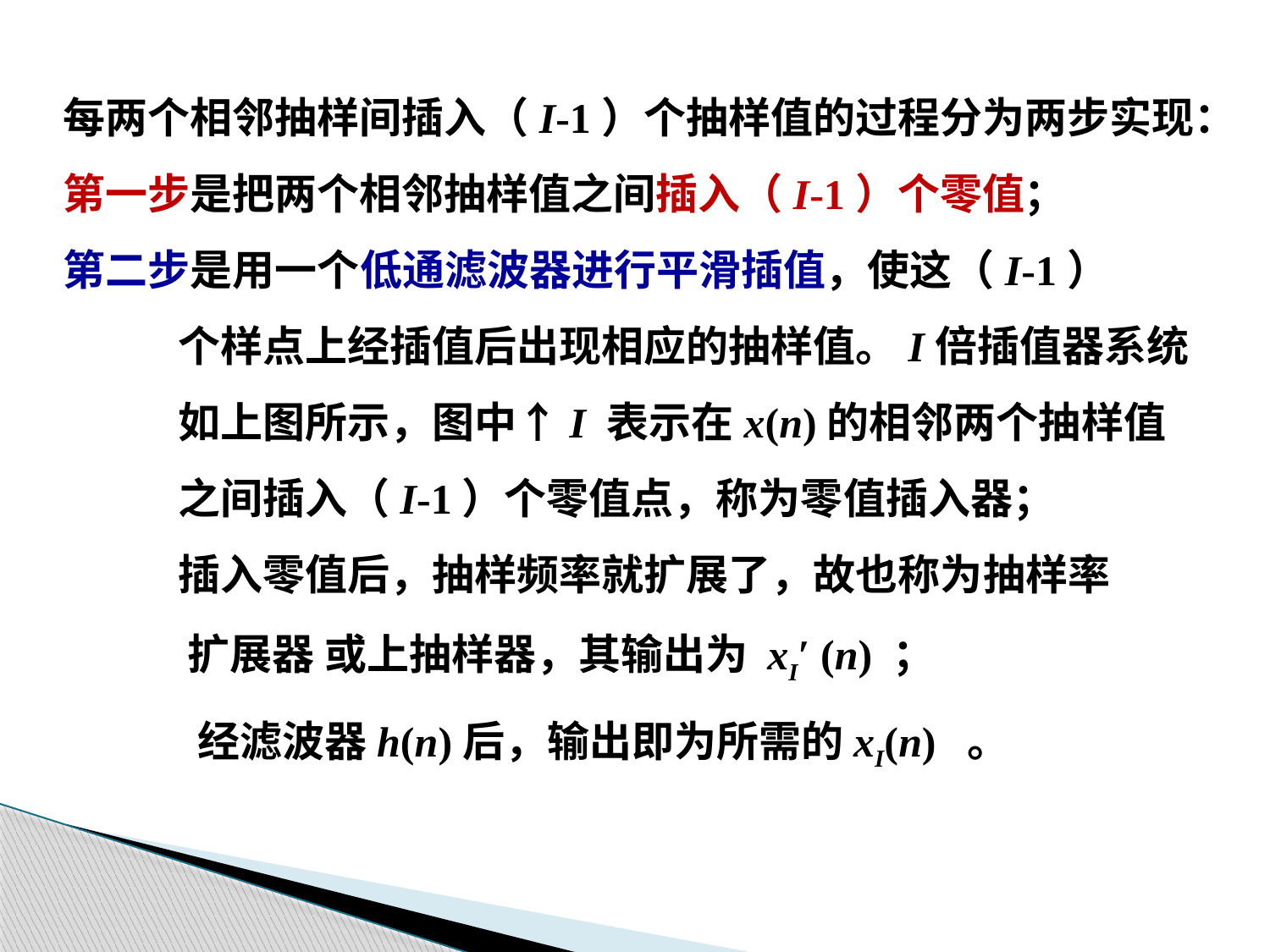

每两个相邻抽样间插入（I-1）个抽样值的过程分为两步实现：
第一步是把两个相邻抽样值之间插入（I-1）个零值；
第二步是用一个低通滤波器进行平滑插值，使这（I-1）
           个样点上经插值后出现相应的抽样值。I倍插值器系统
           如上图所示，图中↑I 表示在x(n)的相邻两个抽样值
           之间插入（I-1）个零值点，称为零值插入器；
           插入零值后，抽样频率就扩展了，故也称为抽样率
            扩展器 或上抽样器，其输出为 xI′ (n) ；
             经滤波器h(n)后，输出即为所需的xI(n)  。